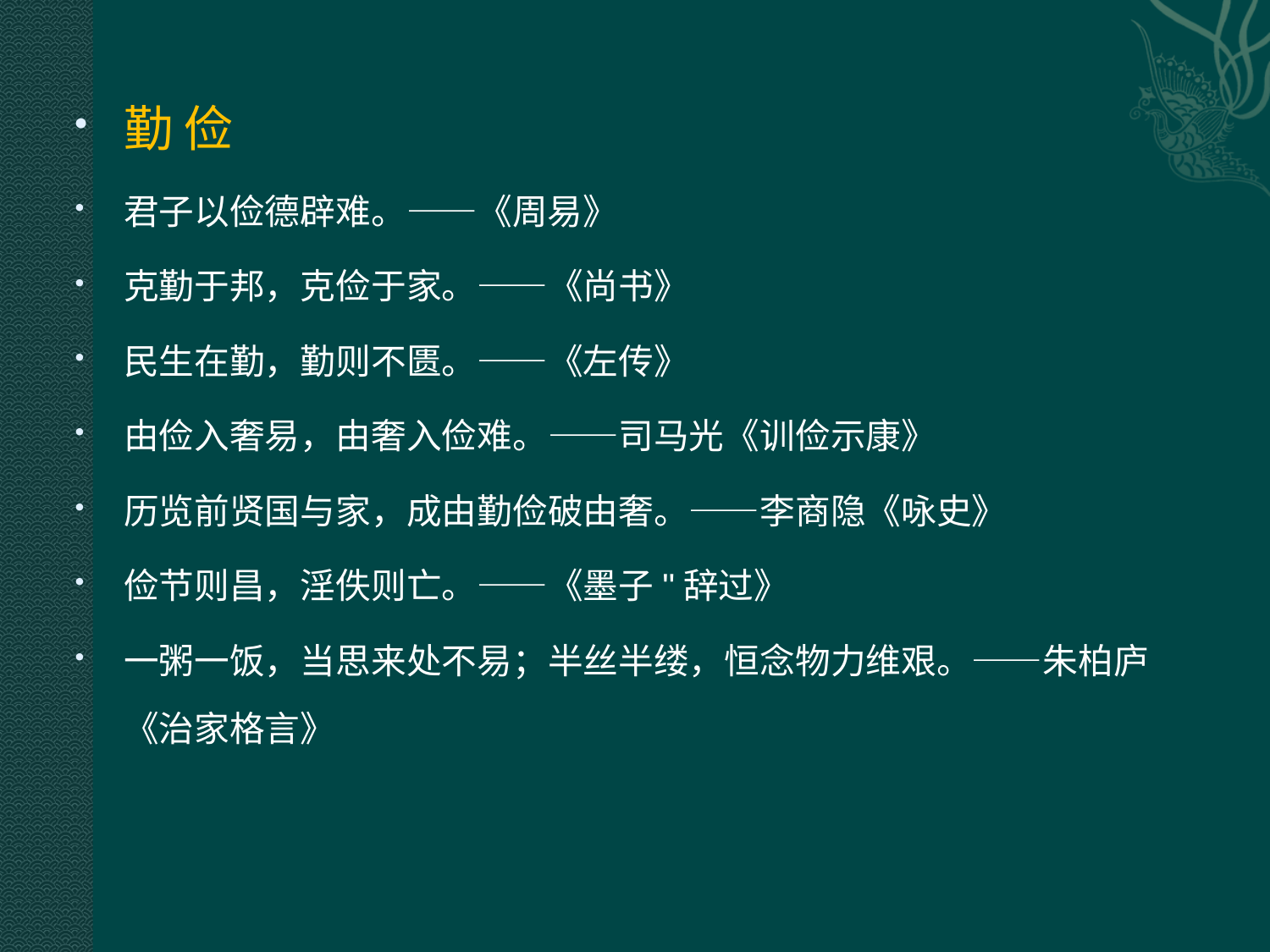

勤 俭
君子以俭德辟难。——《周易》
克勤于邦，克俭于家。——《尚书》
民生在勤，勤则不匮。——《左传》
由俭入奢易，由奢入俭难。——司马光《训俭示康》
历览前贤国与家，成由勤俭破由奢。——李商隐《咏史》
俭节则昌，淫佚则亡。——《墨子"辞过》
一粥一饭，当思来处不易；半丝半缕，恒念物力维艰。——朱柏庐《治家格言》